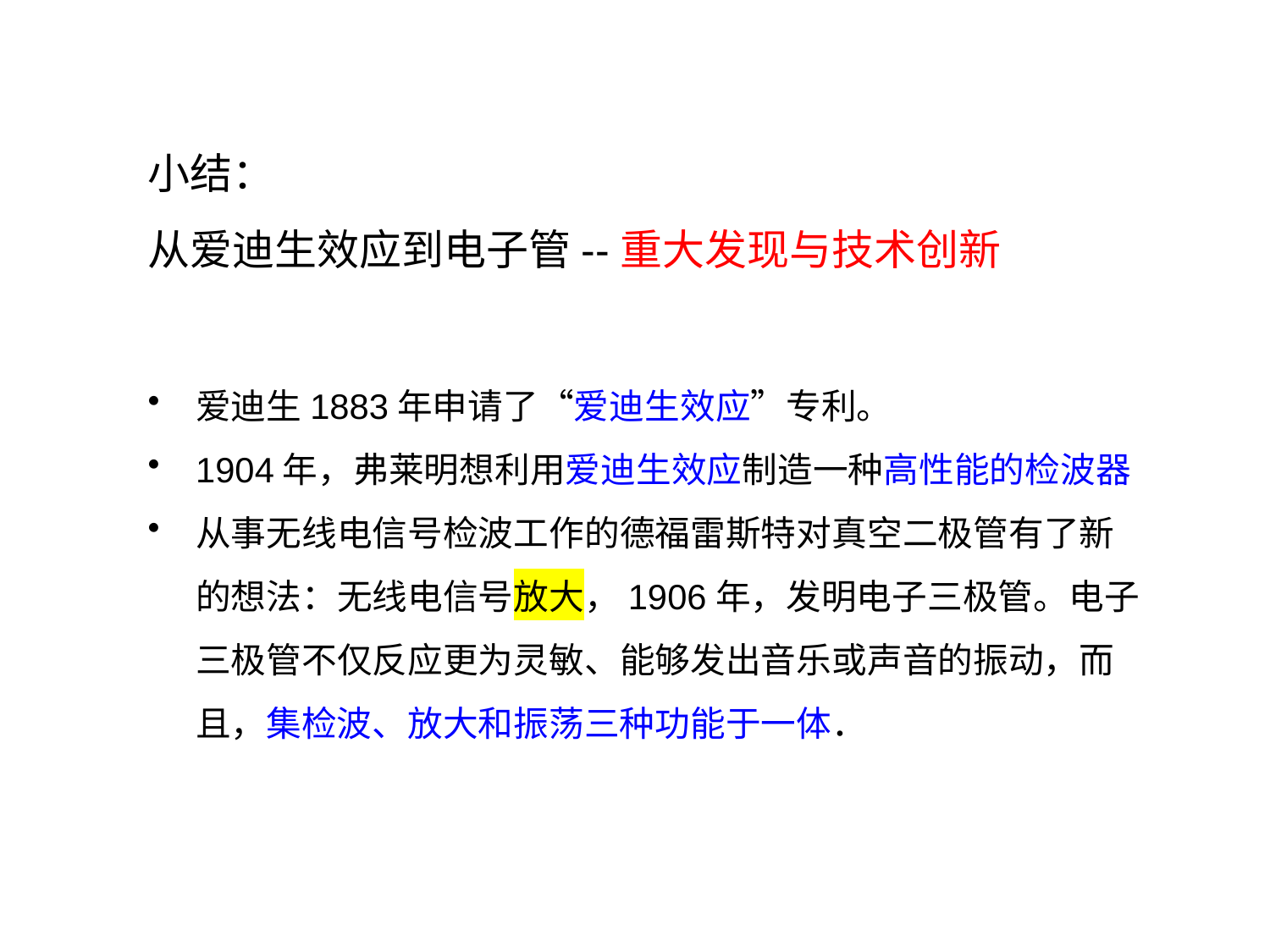

小结：
从爱迪生效应到电子管--重大发现与技术创新

爱迪生1883年申请了“爱迪生效应”专利。
1904年，弗莱明想利用爱迪生效应制造一种高性能的检波器
从事无线电信号检波工作的德福雷斯特对真空二极管有了新的想法：无线电信号放大，1906年，发明电子三极管。电子三极管不仅反应更为灵敏、能够发出音乐或声音的振动，而且，集检波、放大和振荡三种功能于一体．